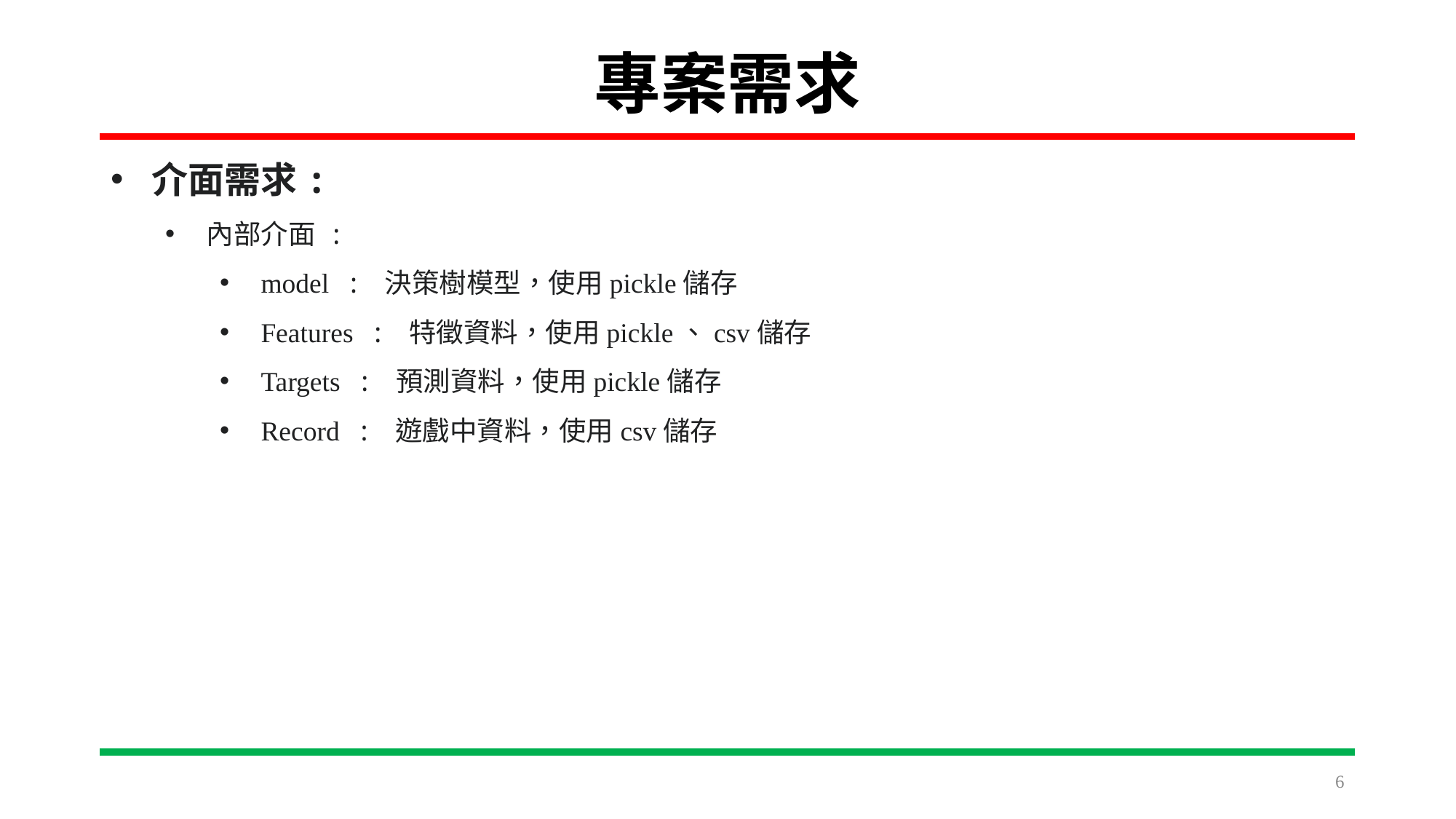

# 專案需求
介面需求:
內部介面 :
model : 決策樹模型，使用pickle儲存
Features : 特徵資料，使用pickle、csv儲存
Targets : 預測資料，使用pickle儲存
Record : 遊戲中資料，使用csv儲存

6